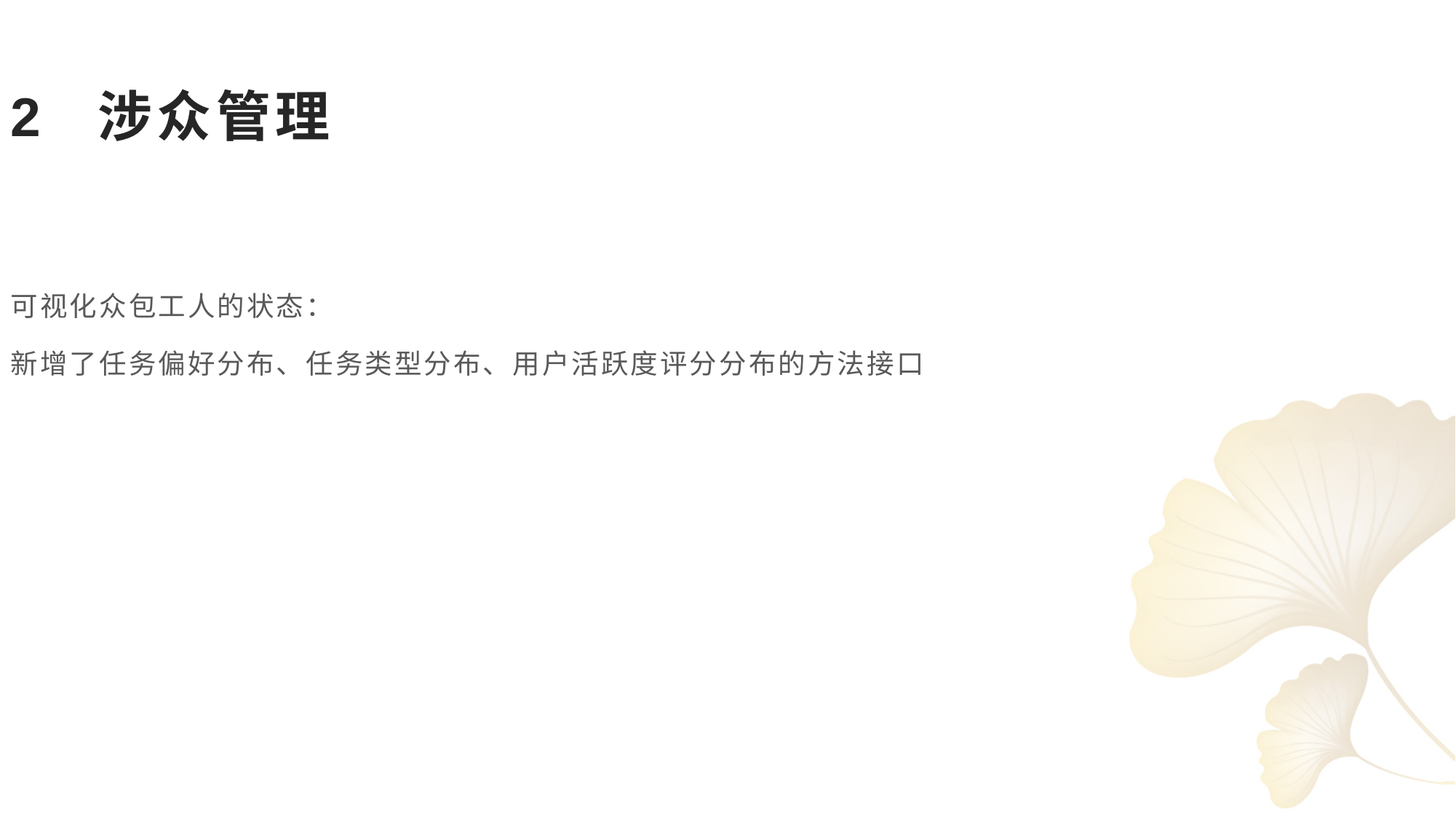

2  涉众管理
可视化众包工人的状态：
新增了任务偏好分布、任务类型分布、用户活跃度评分分布的方法接口